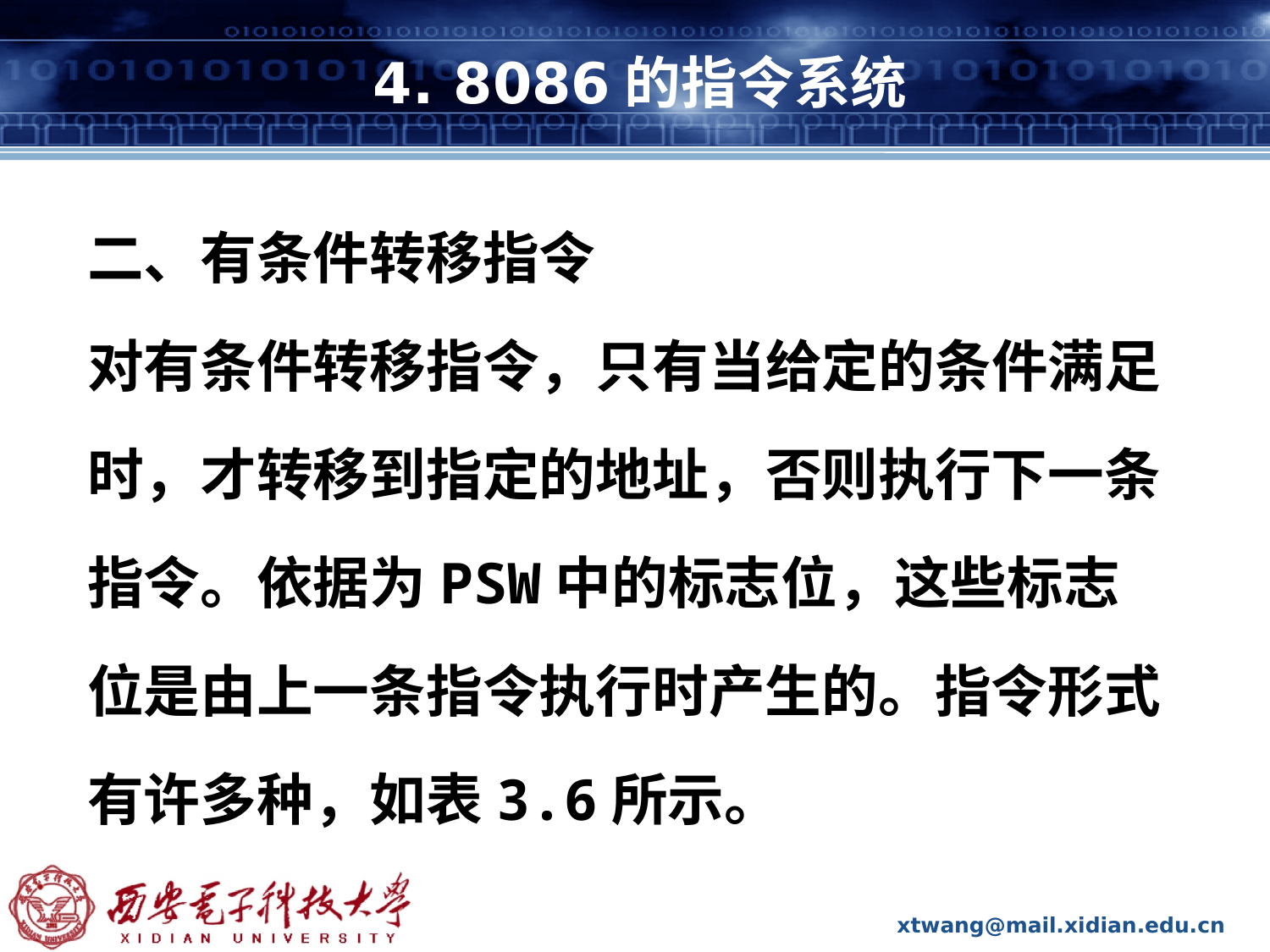

# 4. 8086的指令系统
二、有条件转移指令
对有条件转移指令，只有当给定的条件满足时，才转移到指定的地址，否则执行下一条指令。依据为PSW中的标志位，这些标志位是由上一条指令执行时产生的。指令形式有许多种，如表3.6所示。